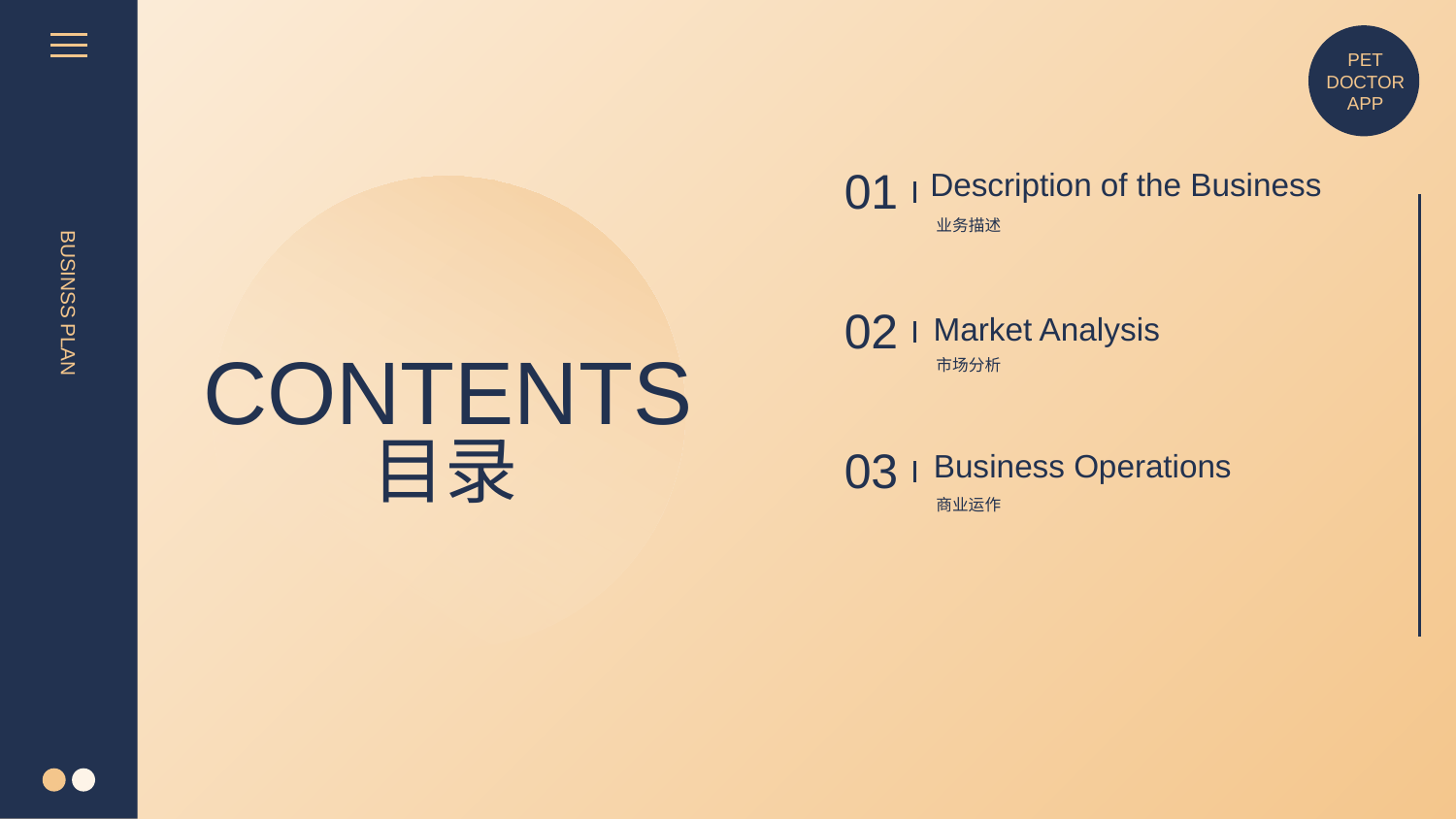

PET
DOCTOR
APP
01
Description of the Business

业务描述
02
Market Analysis
CONTENTS
目录
市场分析
BUSINSS PLAN
03
Business Operations
商业运作